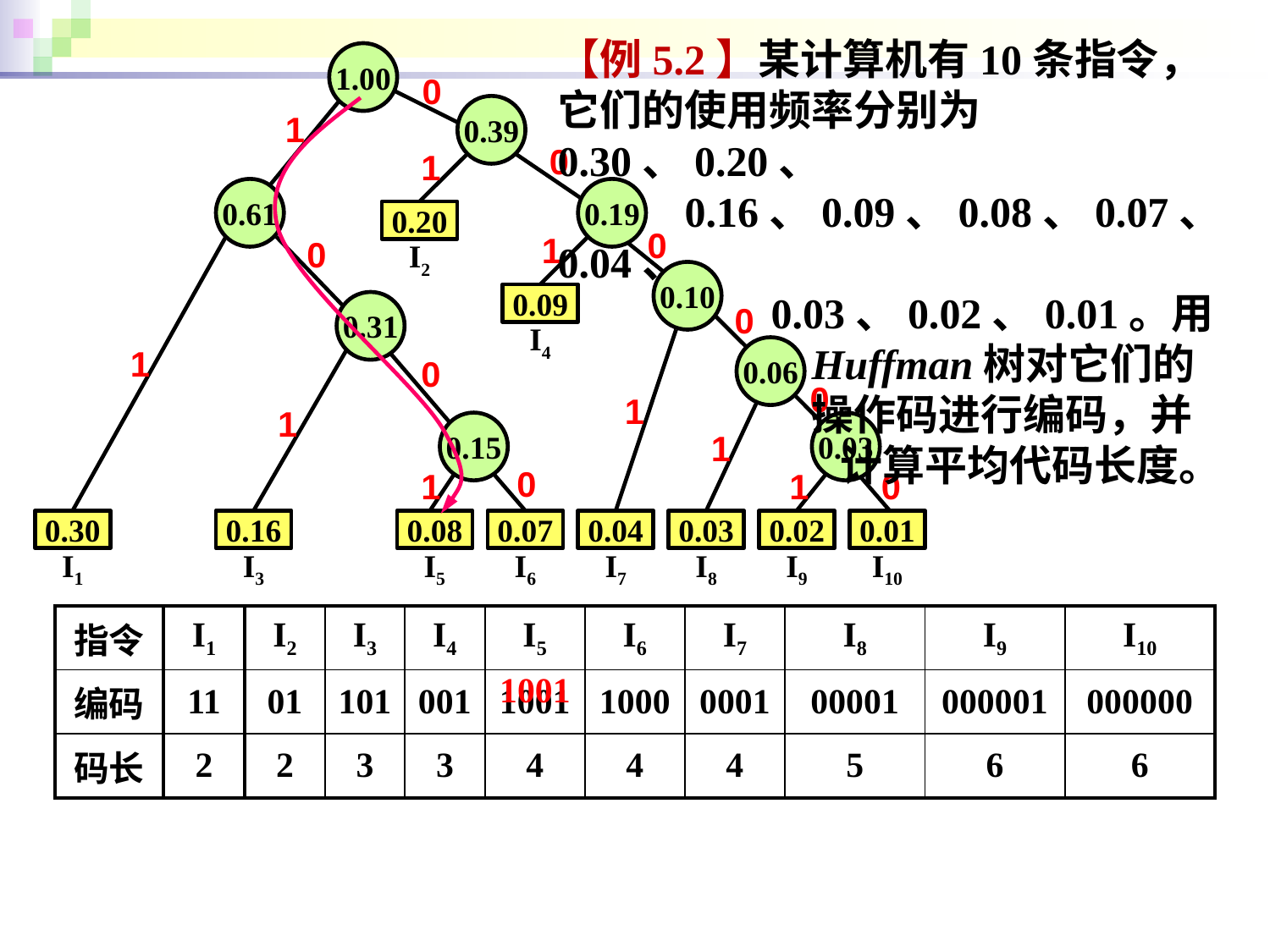

【例5.2】某计算机有10条指令，它们的使用频率分别为0.30、0.20、
	0.16、0.09、0.08、0.07、0.04、
	        0.03、0.02、0.01。用
		Huffman树对它们的
		操作码进行编码，并
		   计算平均代码长度。
1.00
0
0.39
1
0
1
0.19
0.61
0.20
0
1
0
I2
0.10
0.09
0.31
0
I4
1
0.06
0
0
1
1
0.15
0.03
1
0
1
1
0
0.03
0.01
0.16
0.07
0.04
0.02
0.30
0.08
I8
I10
I3
I6
I7
I9
I1
I5

| 指令 | I1 | I2 | I3 | I4 | I5 | I6 | I7 | I8 | I9 | I10 |
| --- | --- | --- | --- | --- | --- | --- | --- | --- | --- | --- |
| 编码 | 11 | 01 | 101 | 001 | 1001 | 1000 | 0001 | 00001 | 000001 | 000000 |
| 码长 | 2 | 2 | 3 | 3 | 4 | 4 | 4 | 5 | 6 | 6 |
1001
61